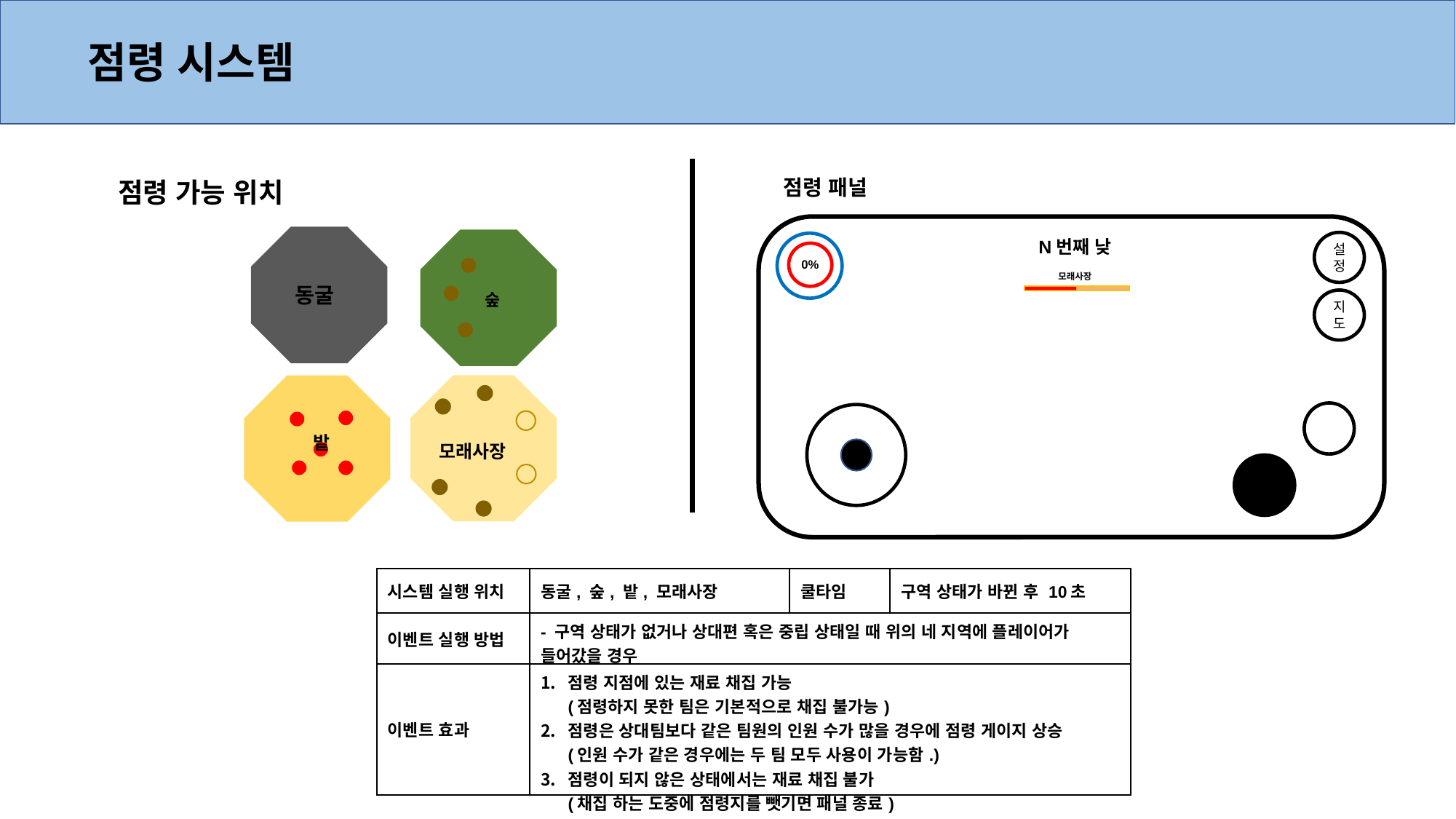

점령 시스템
점령 패널
점령 가능 위치

N번째 낮
설정

0%
지도

동굴

숲

모래사장

모래사장

밭

| 시스템 실행 위치 | 동굴, 숲, 밭, 모래사장 | 쿨타임 | 구역 상태가 바뀐 후 10초 |
| --- | --- | --- | --- |
| 이벤트 실행 방법 | - 구역 상태가 없거나 상대편 혹은 중립 상태일 때 위의 네 지역에 플레이어가 들어갔을 경우 |  |  |
| 이벤트 효과 | 점령 지점에 있는 재료 채집 가능 (점령하지 못한 팀은 기본적으로 채집 불가능) 점령은 상대팀보다 같은 팀원의 인원 수가 많을 경우에 점령 게이지 상승 (인원 수가 같은 경우에는 두 팀 모두 사용이 가능함.) 점령이 되지 않은 상태에서는 재료 채집 불가 (채집 하는 도중에 점령지를 뺏기면 패널 종료) |  |  |